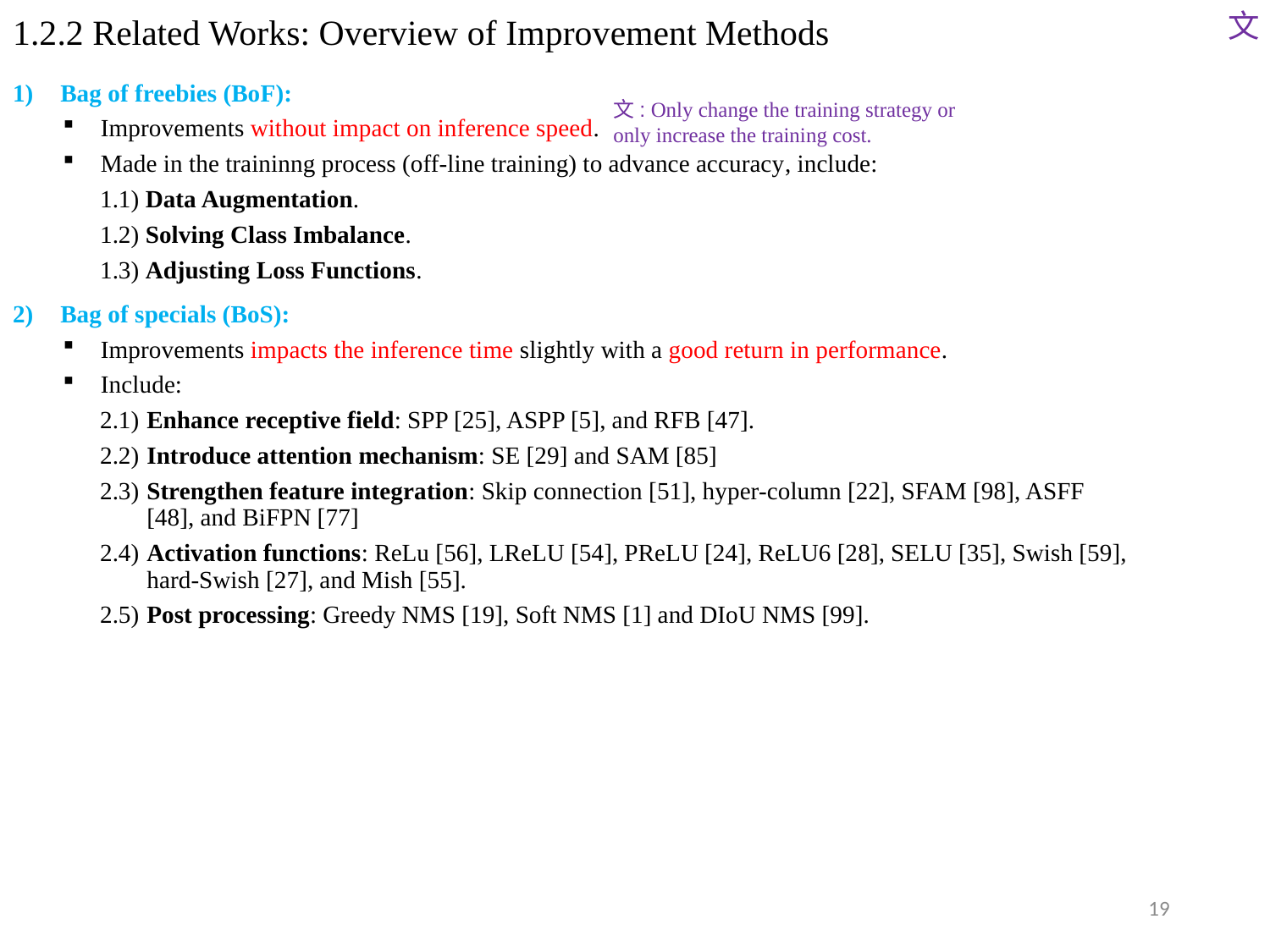

文
# 1.2.2 Related Works: Overview of Improvement Methods
Bag of freebies (BoF):
Improvements without impact on inference speed.
Made in the traininng process (off-line training) to advance accuracy, include:
1.1) Data Augmentation.
1.2) Solving Class Imbalance.
1.3) Adjusting Loss Functions.
Bag of specials (BoS):
Improvements impacts the inference time slightly with a good return in performance.
Include:
2.1) 	Enhance receptive field: SPP [25], ASPP [5], and RFB [47].
2.2) 	Introduce attention mechanism: SE [29] and SAM [85]
2.3) 	Strengthen feature integration: Skip connection [51], hyper-column [22], SFAM [98], ASFF [48], and BiFPN [77]
2.4) 	Activation functions: ReLu [56], LReLU [54], PReLU [24], ReLU6 [28], SELU [35], Swish [59], hard-Swish [27], and Mish [55].
2.5) 	Post processing: Greedy NMS [19], Soft NMS [1] and DIoU NMS [99].
文: Only change the training strategy or only increase the training cost.
19